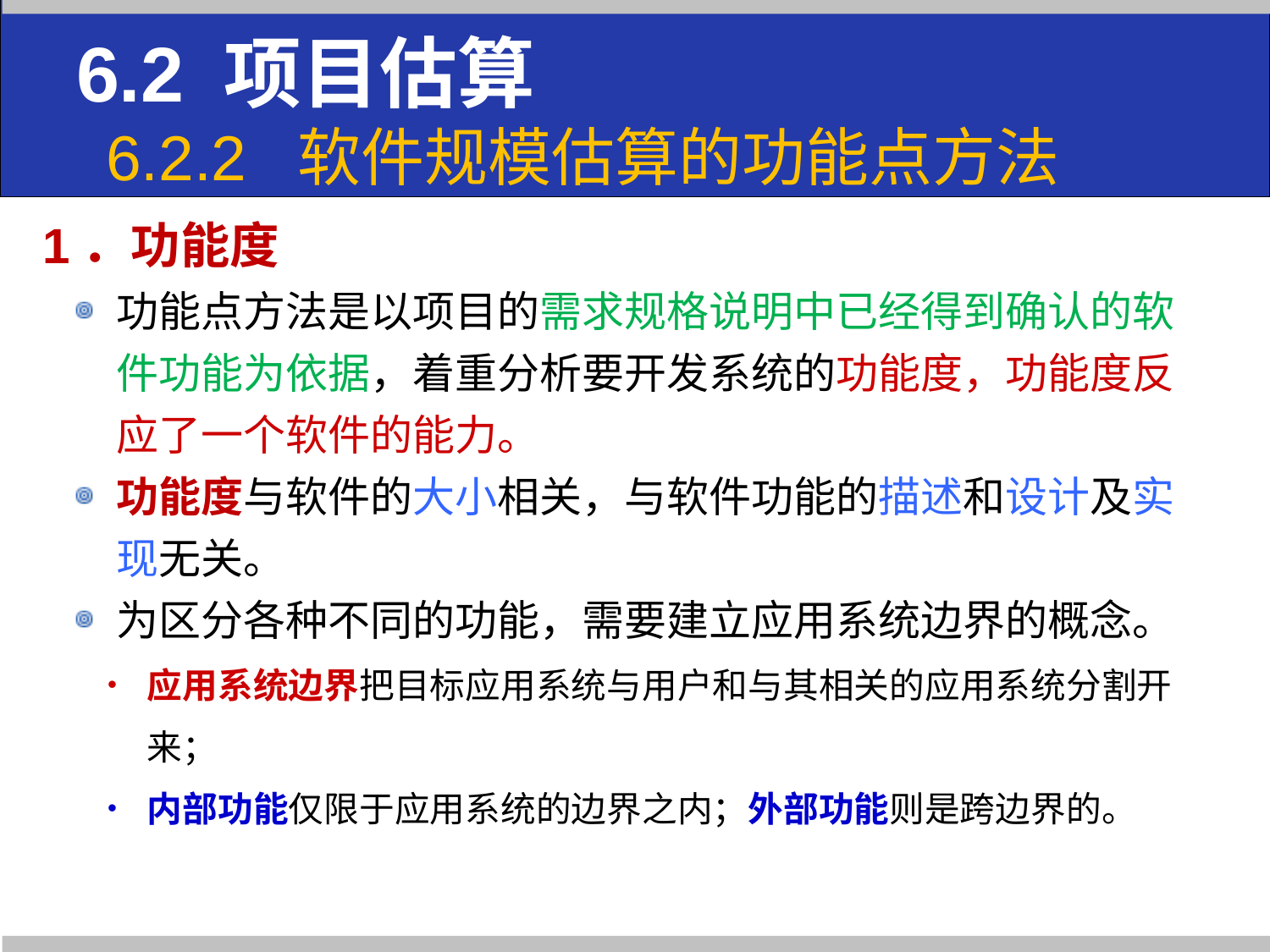

# 6.2 项目估算 6.2.2  软件规模估算的功能点方法
1．功能度
功能点方法是以项目的需求规格说明中已经得到确认的软件功能为依据，着重分析要开发系统的功能度，功能度反应了一个软件的能力。
功能度与软件的大小相关，与软件功能的描述和设计及实现无关。
为区分各种不同的功能，需要建立应用系统边界的概念。
应用系统边界把目标应用系统与用户和与其相关的应用系统分割开来；
内部功能仅限于应用系统的边界之内；外部功能则是跨边界的。
733